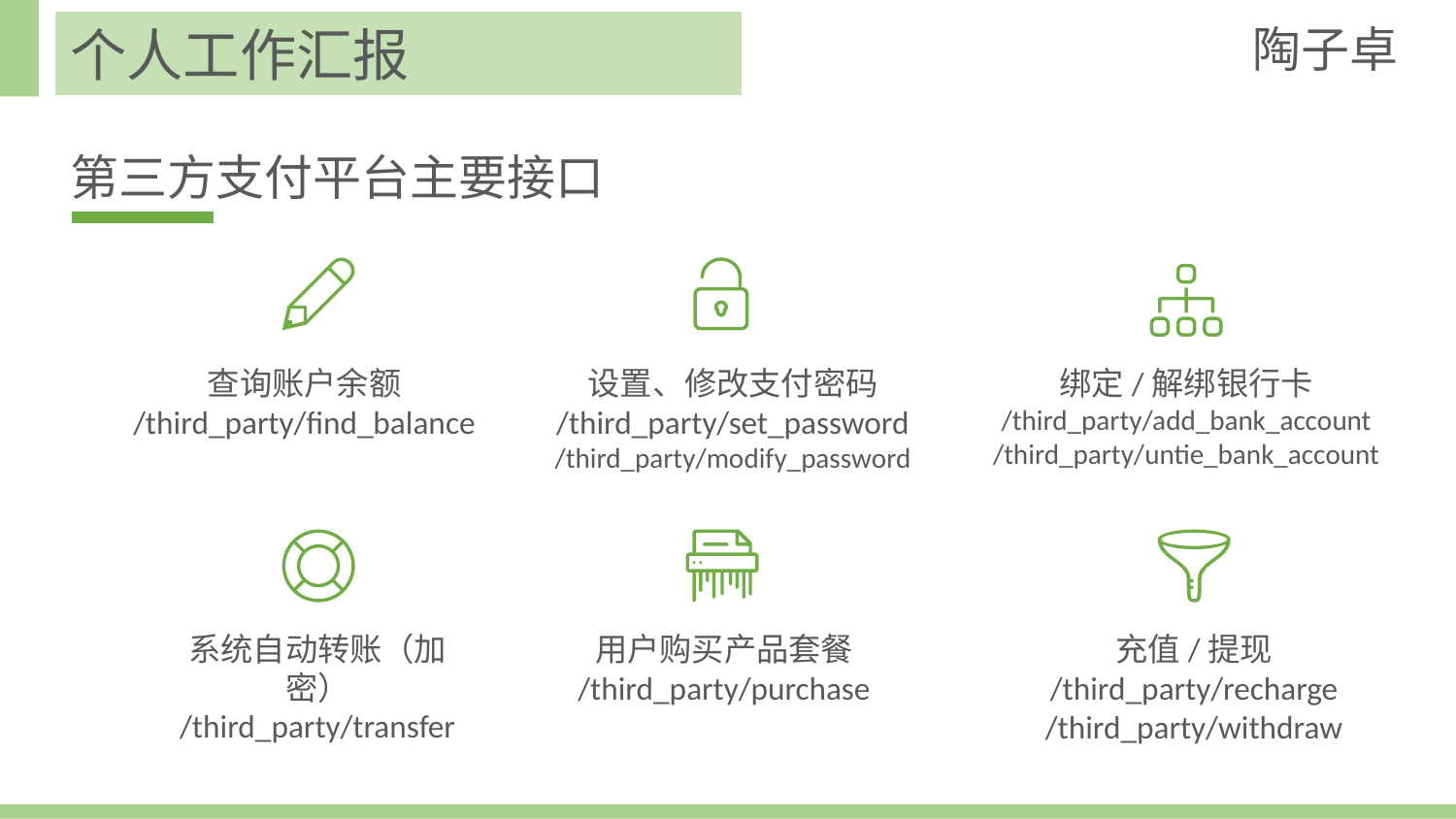

陶子卓
个人工作汇报
第三方支付平台主要接口

查询账户余额
/third_party/find_balance
设置、修改支付密码
/third_party/set_password
/third_party/modify_password
绑定/解绑银行卡
/third_party/add_bank_account
/third_party/untie_bank_account

系统自动转账（加密）
/third_party/transfer
用户购买产品套餐
/third_party/purchase
充值/提现
/third_party/recharge
/third_party/withdraw